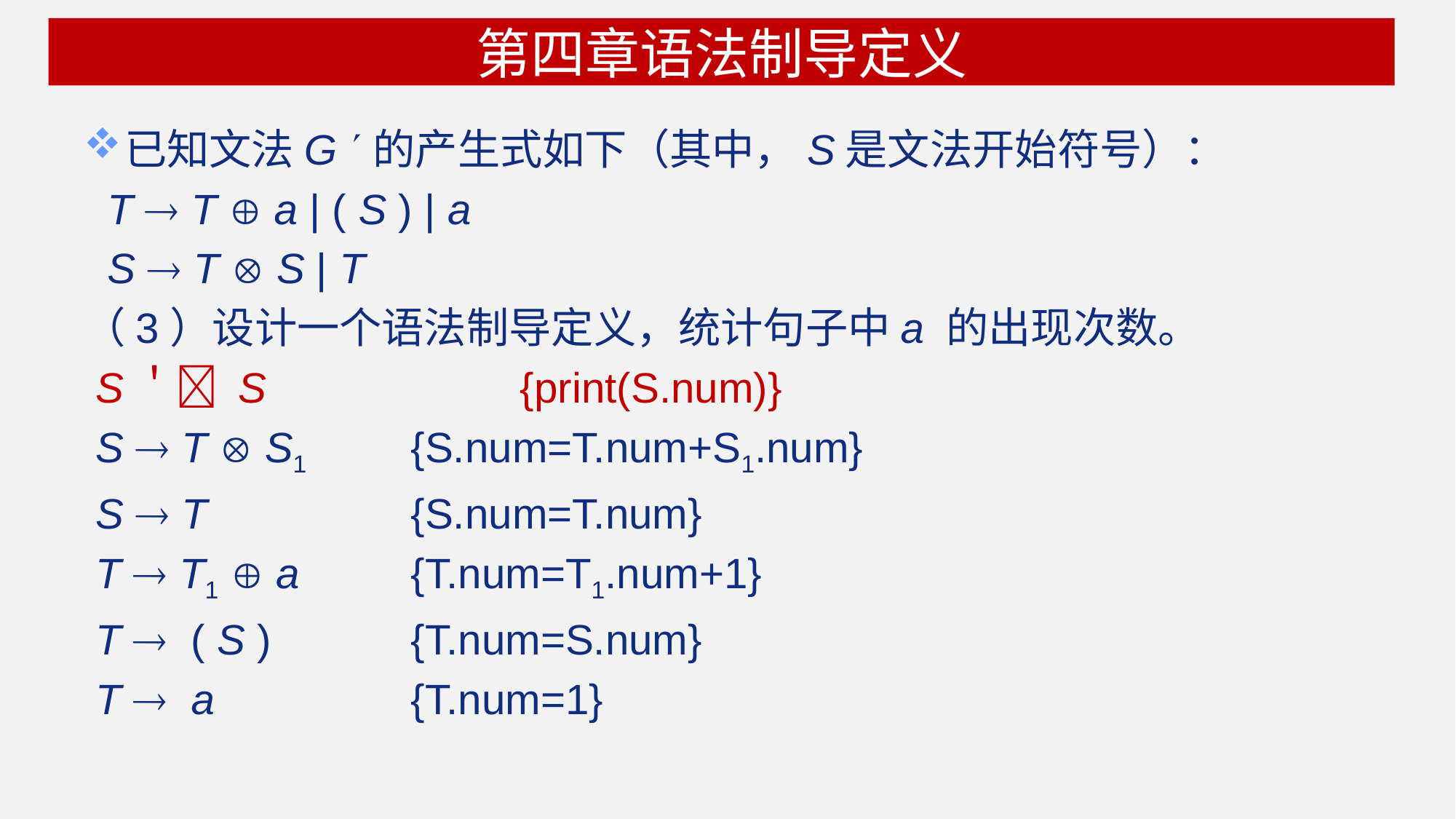

# 第四章语法制导定义
已知文法G ′的产生式如下（其中，S是文法开始符号）：
  T → T ⊕ a | ( S ) | a
  S → T ⊗ S | T
（3）设计一个语法制导定义，统计句子中a 的出现次数。
 S＇→ S    		{print(S.num)}
 S → T ⊗ S1      	{S.num=T.num+S1.num}
 S → T           	{S.num=T.num}
 T → T1 ⊕ a      	{T.num=T1.num+1}
 T →  ( S )      	{T.num=S.num}
 T →  a          	{T.num=1}